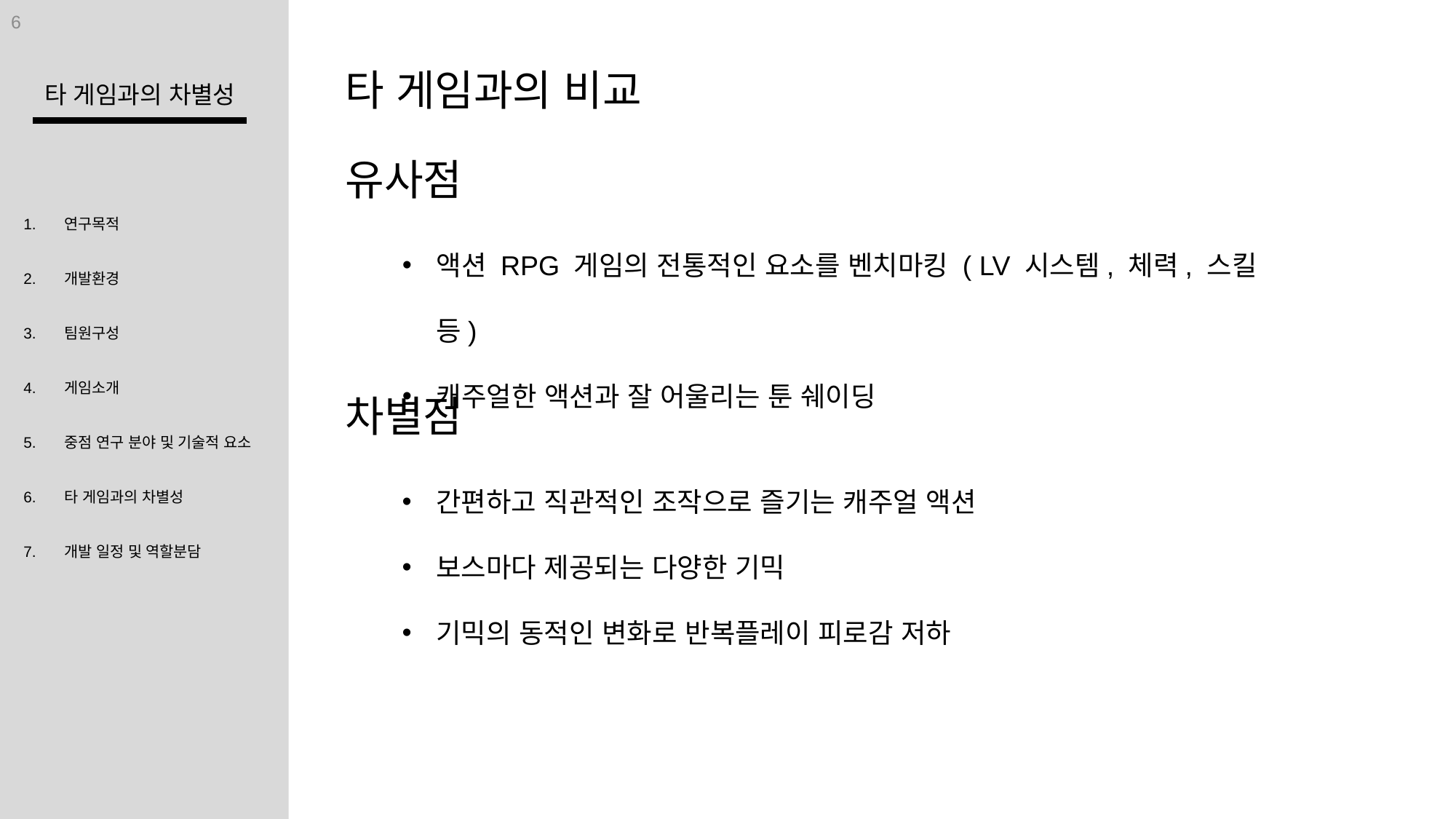

6

타 게임과의 비교
타 게임과의 차별성
유사점
연구목적
개발환경
팀원구성
게임소개
중점 연구 분야 및 기술적 요소
타 게임과의 차별성
개발 일정 및 역할분담
액션 RPG 게임의 전통적인 요소를 벤치마킹 ( LV 시스템, 체력, 스킬 등)
캐주얼한 액션과 잘 어울리는 툰 쉐이딩
차별점
간편하고 직관적인 조작으로 즐기는 캐주얼 액션
보스마다 제공되는 다양한 기믹
기믹의 동적인 변화로 반복플레이 피로감 저하